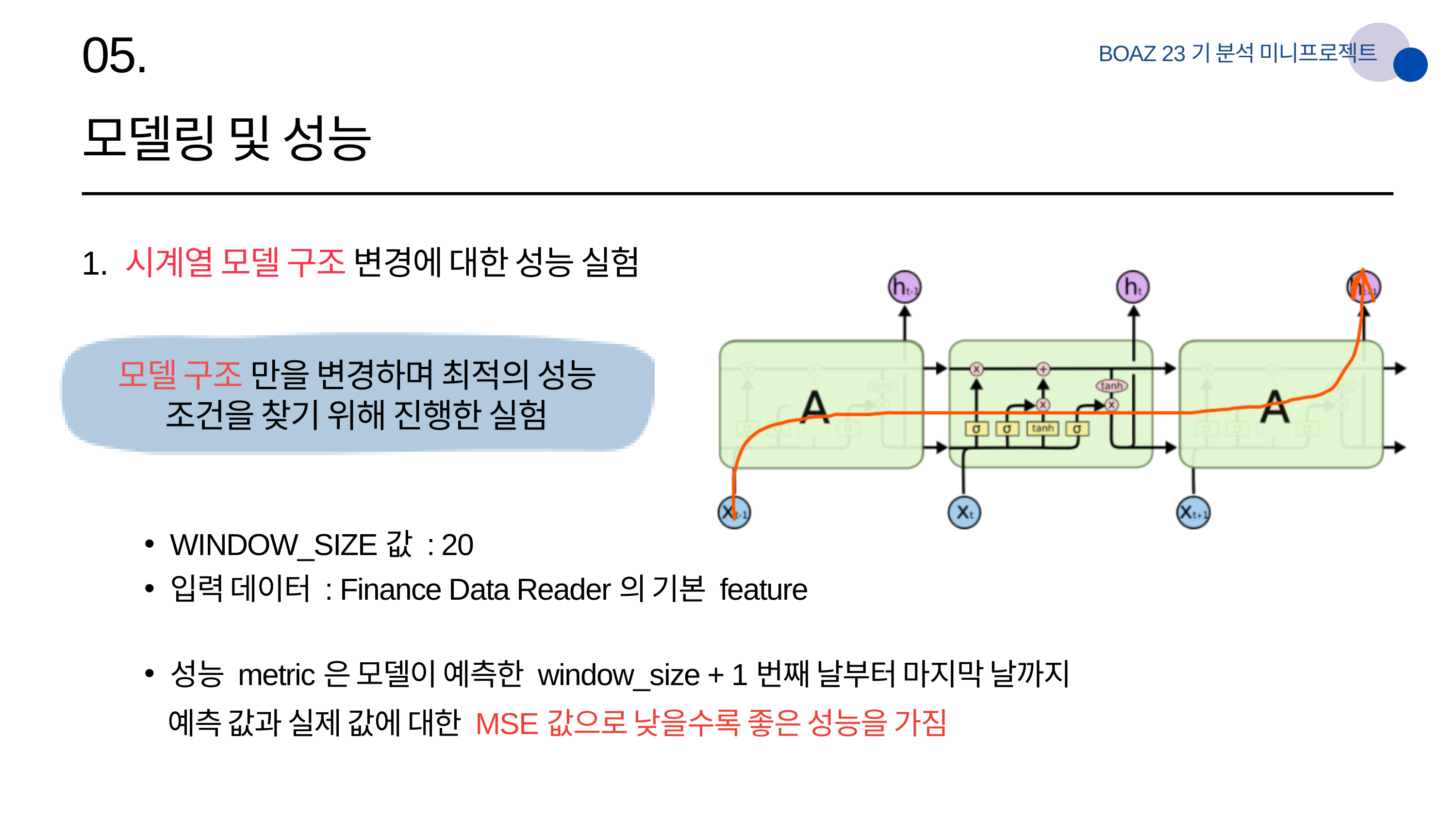

05.

BOAZ 23기 분석 미니프로젝트

모델링 및 성능

1. 시계열 모델 구조 변경에 대한 성능 실험

모델 구조 만을 변경하며 최적의 성능 조건을 찾기 위해 진행한 실험

WINDOW_SIZE값 : 20
입력 데이터 : Finance Data Reader의 기본 feature

성능 metric은 모델이 예측한 window_size + 1번째 날부터 마지막 날까지
       예측 값과 실제 값에 대한 MSE값으로 낮을수록 좋은 성능을 가짐